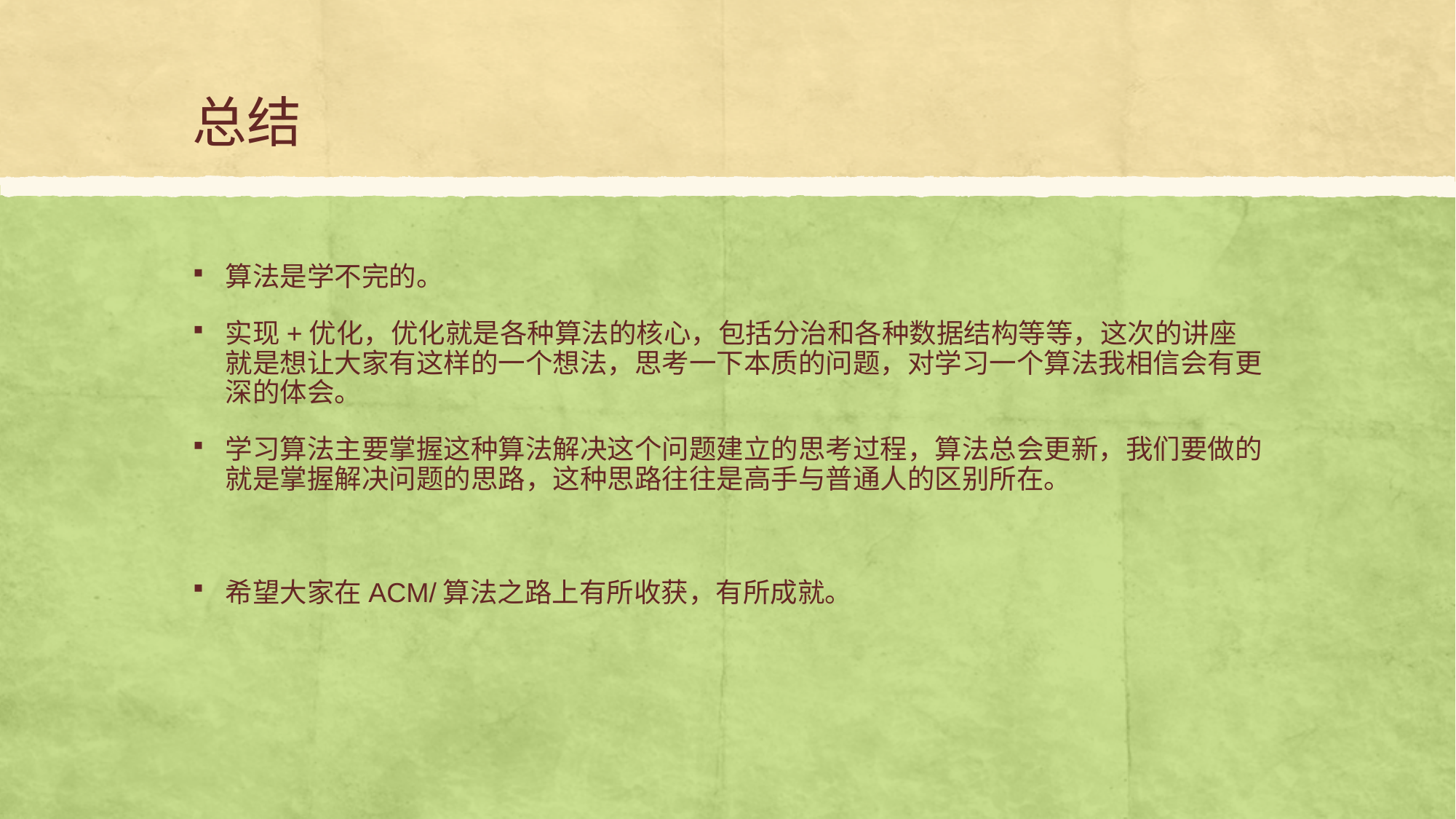

# 总结
算法是学不完的。
实现+优化，优化就是各种算法的核心，包括分治和各种数据结构等等，这次的讲座就是想让大家有这样的一个想法，思考一下本质的问题，对学习一个算法我相信会有更深的体会。
学习算法主要掌握这种算法解决这个问题建立的思考过程，算法总会更新，我们要做的就是掌握解决问题的思路，这种思路往往是高手与普通人的区别所在。

希望大家在ACM/算法之路上有所收获，有所成就。